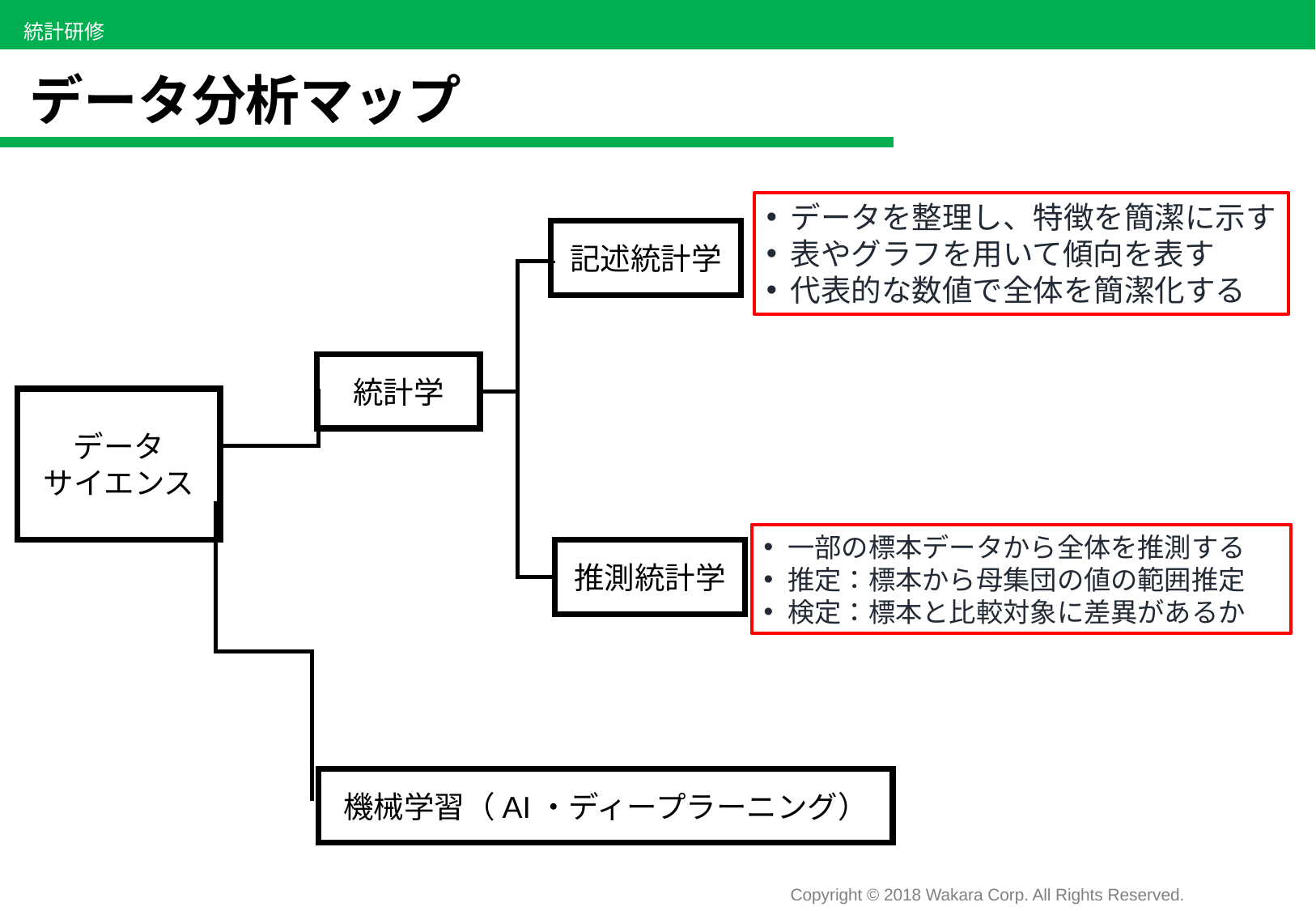

# データ分析マップ
データを整理し、特徴を簡潔に示す
表やグラフを用いて傾向を表す
代表的な数値で全体を簡潔化する
記述統計学
統計学
データ
サイエンス
一部の標本データから全体を推測する
推定：標本から母集団の値の範囲推定
検定：標本と比較対象に差異があるか
推測統計学

機械学習（AI・ディープラーニング）